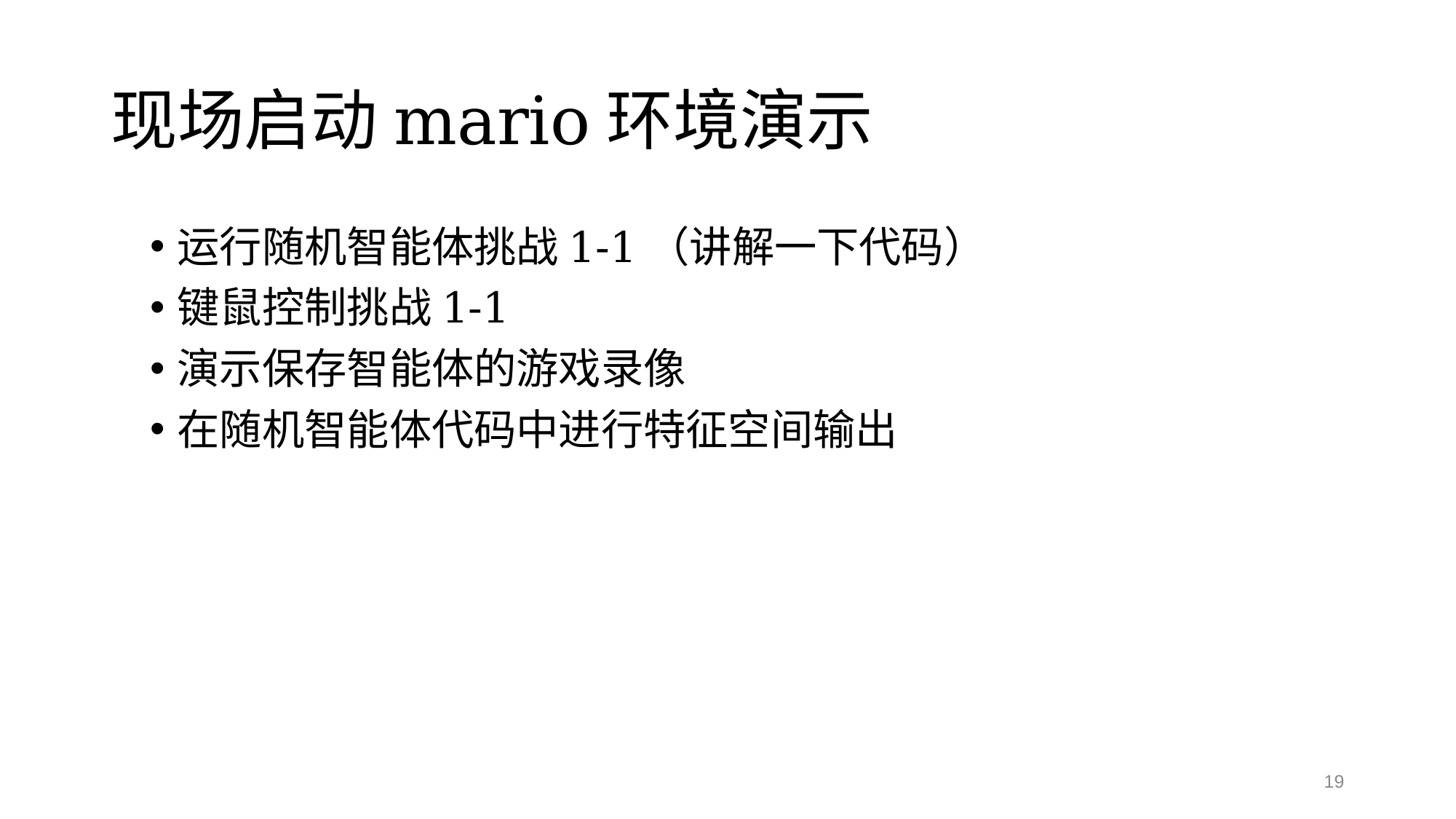

# 现场启动mario环境演示

运行随机智能体挑战1-1（讲解一下代码）
键鼠控制挑战1-1
演示保存智能体的游戏录像
在随机智能体代码中进行特征空间输出
19